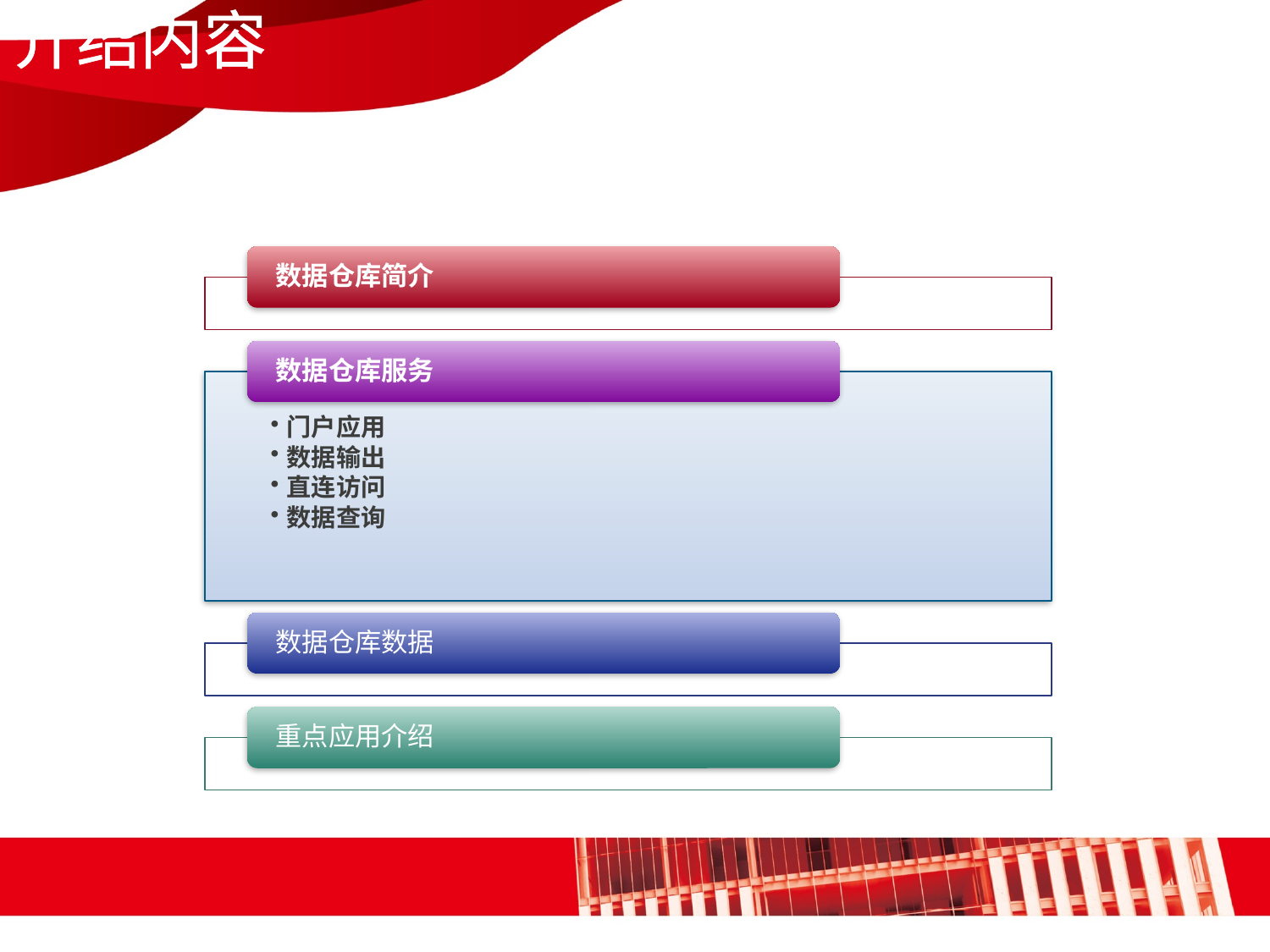

介绍内容
数据仓库简介
门户应用
数据输出
直连访问
数据查询
数据仓库服务
数据仓库数据
重点应用介绍